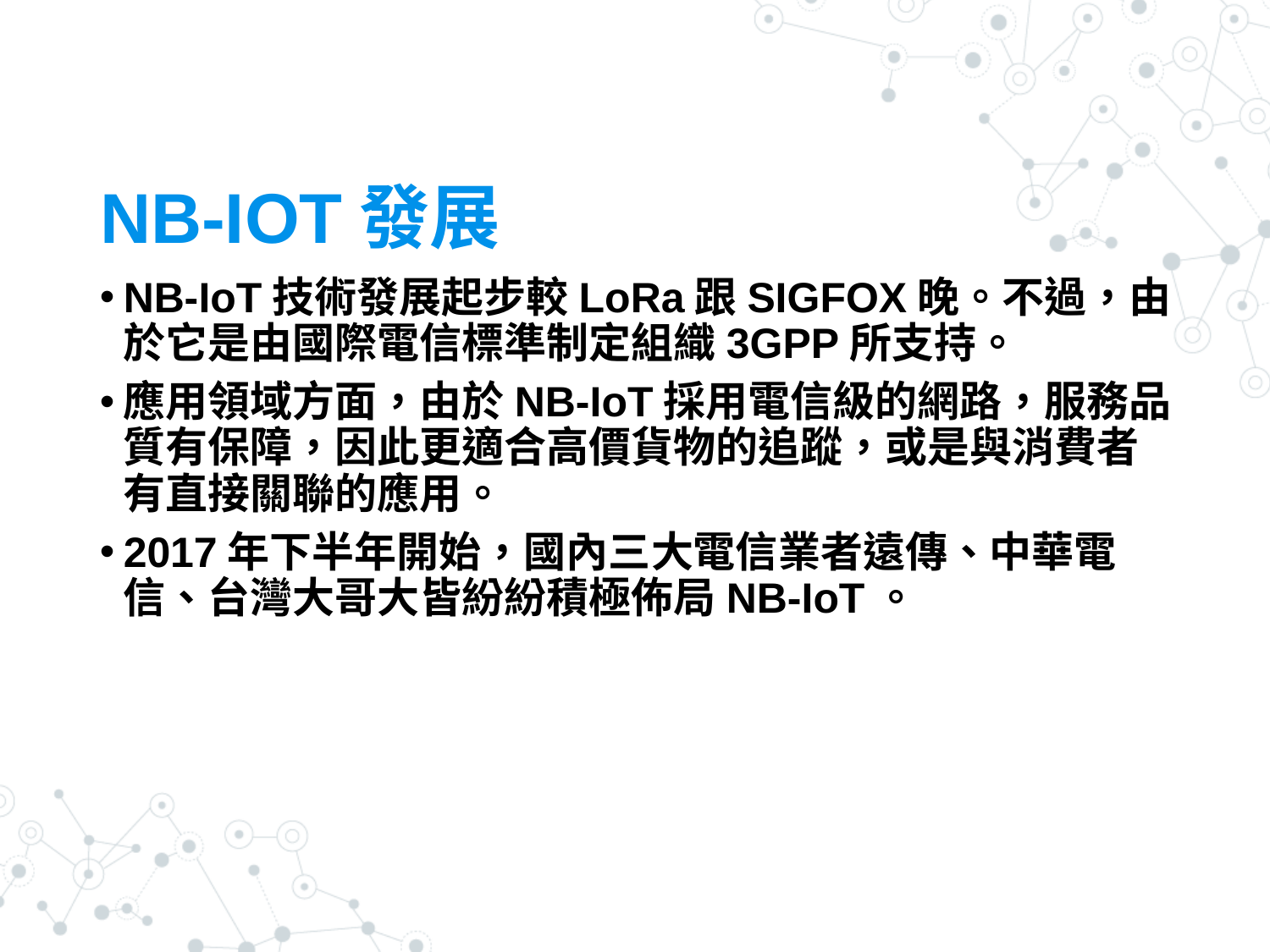

# NB-IOT發展
NB-IoT技術發展起步較LoRa跟SIGFOX晚。不過，由於它是由國際電信標準制定組織3GPP所支持。
應用領域方面，由於NB-IoT採用電信級的網路，服務品質有保障，因此更適合高價貨物的追蹤，或是與消費者有直接關聯的應用。
2017年下半年開始，國內三大電信業者遠傳、中華電信、台灣大哥大皆紛紛積極佈局NB-IoT。